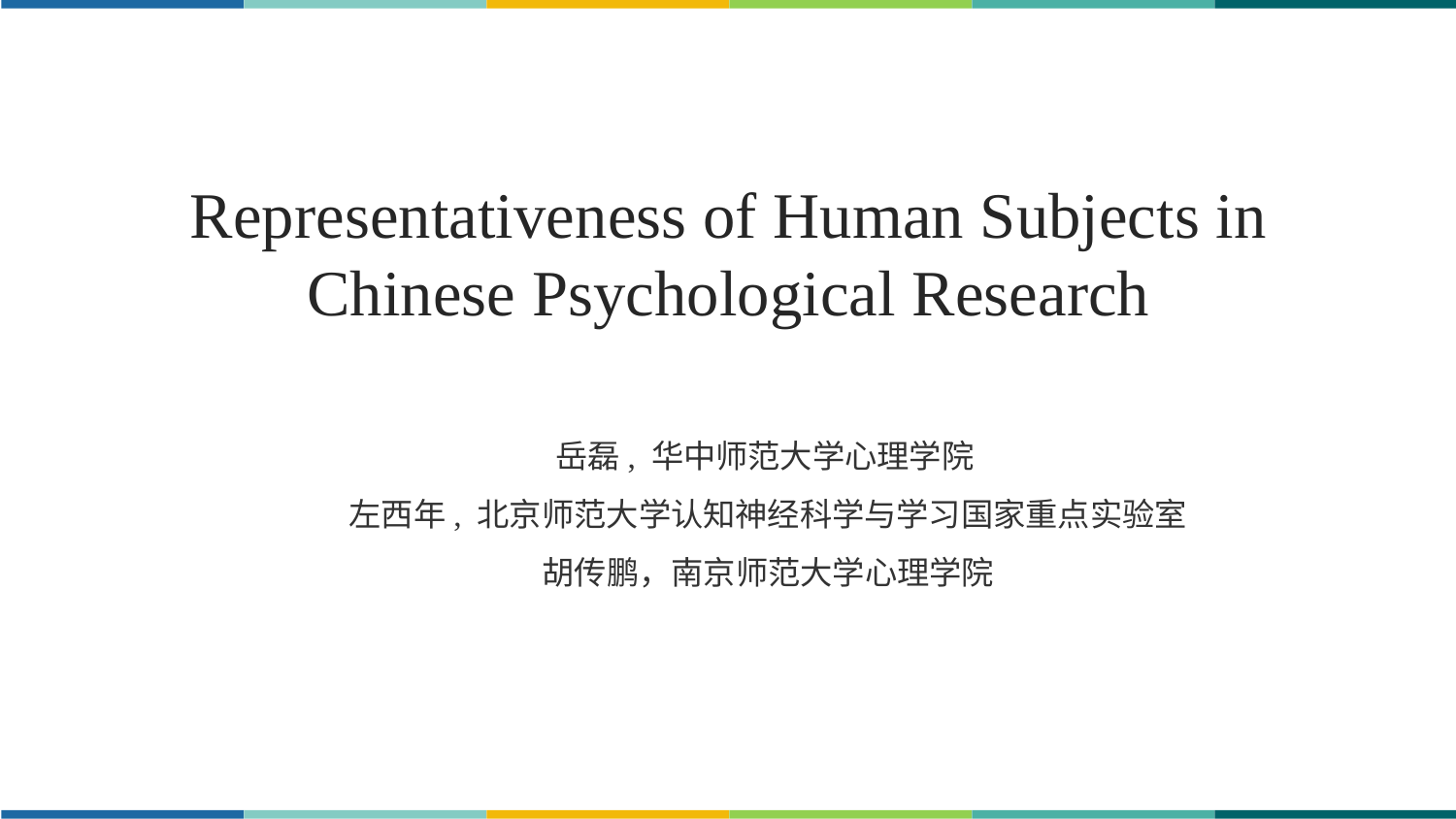

Representativeness of Human Subjects in Chinese Psychological Research
岳磊, 华中师范大学心理学院
左西年, 北京师范大学认知神经科学与学习国家重点实验室
胡传鹏，南京师范大学心理学院

华中师范大学研究生会